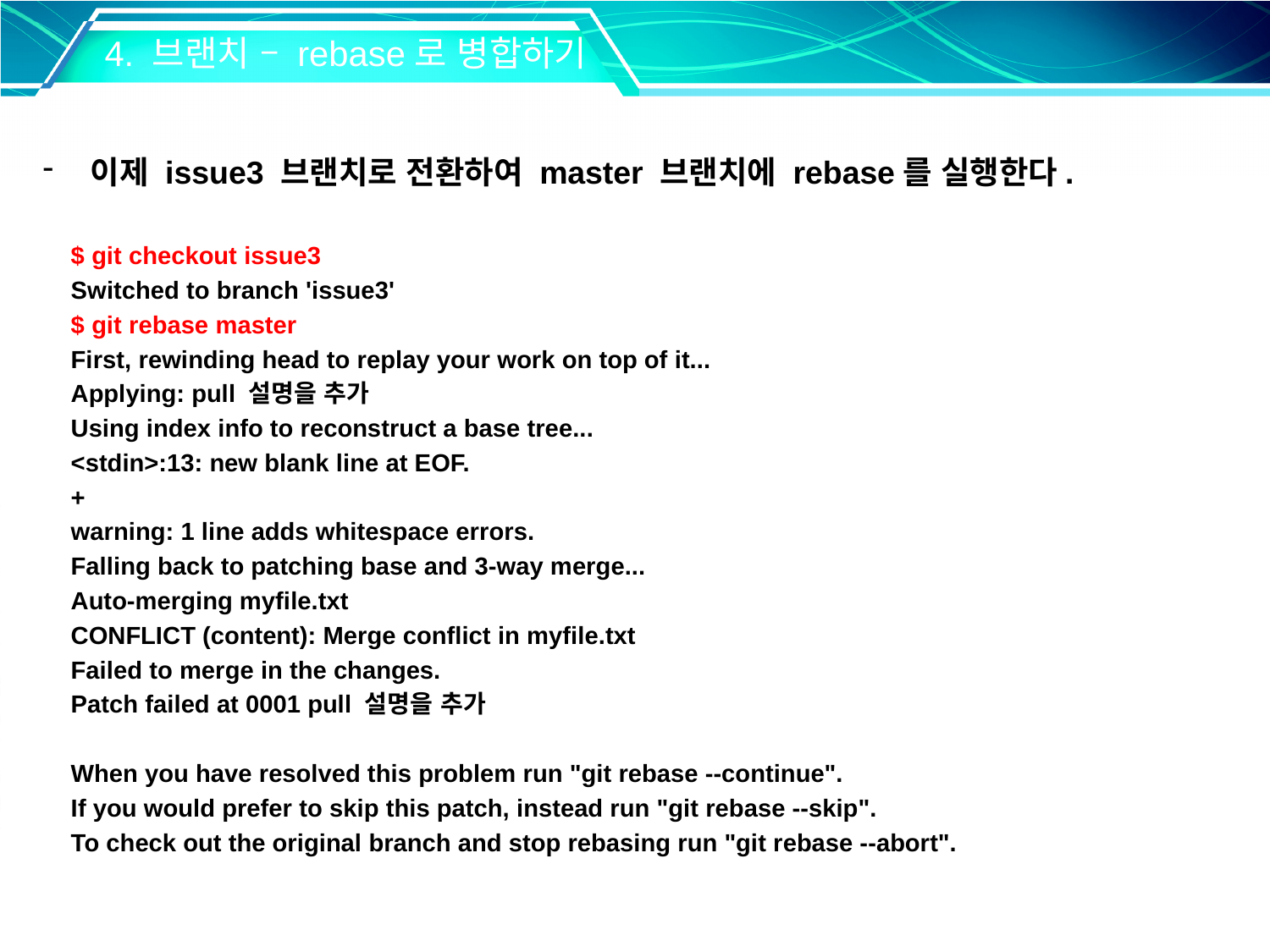

4. 브랜치 – rebase로 병합하기
이제 issue3 브랜치로 전환하여 master 브랜치에 rebase를 실행한다.

    $ git checkout issue3
    Switched to branch 'issue3'
    $ git rebase master
    First, rewinding head to replay your work on top of it...
    Applying: pull 설명을 추가
    Using index info to reconstruct a base tree...
    <stdin>:13: new blank line at EOF.
    +
    warning: 1 line adds whitespace errors.
    Falling back to patching base and 3-way merge...
    Auto-merging myfile.txt
    CONFLICT (content): Merge conflict in myfile.txt
    Failed to merge in the changes.
    Patch failed at 0001 pull 설명을 추가

    When you have resolved this problem run "git rebase --continue".
    If you would prefer to skip this patch, instead run "git rebase --skip".
    To check out the original branch and stop rebasing run "git rebase --abort".